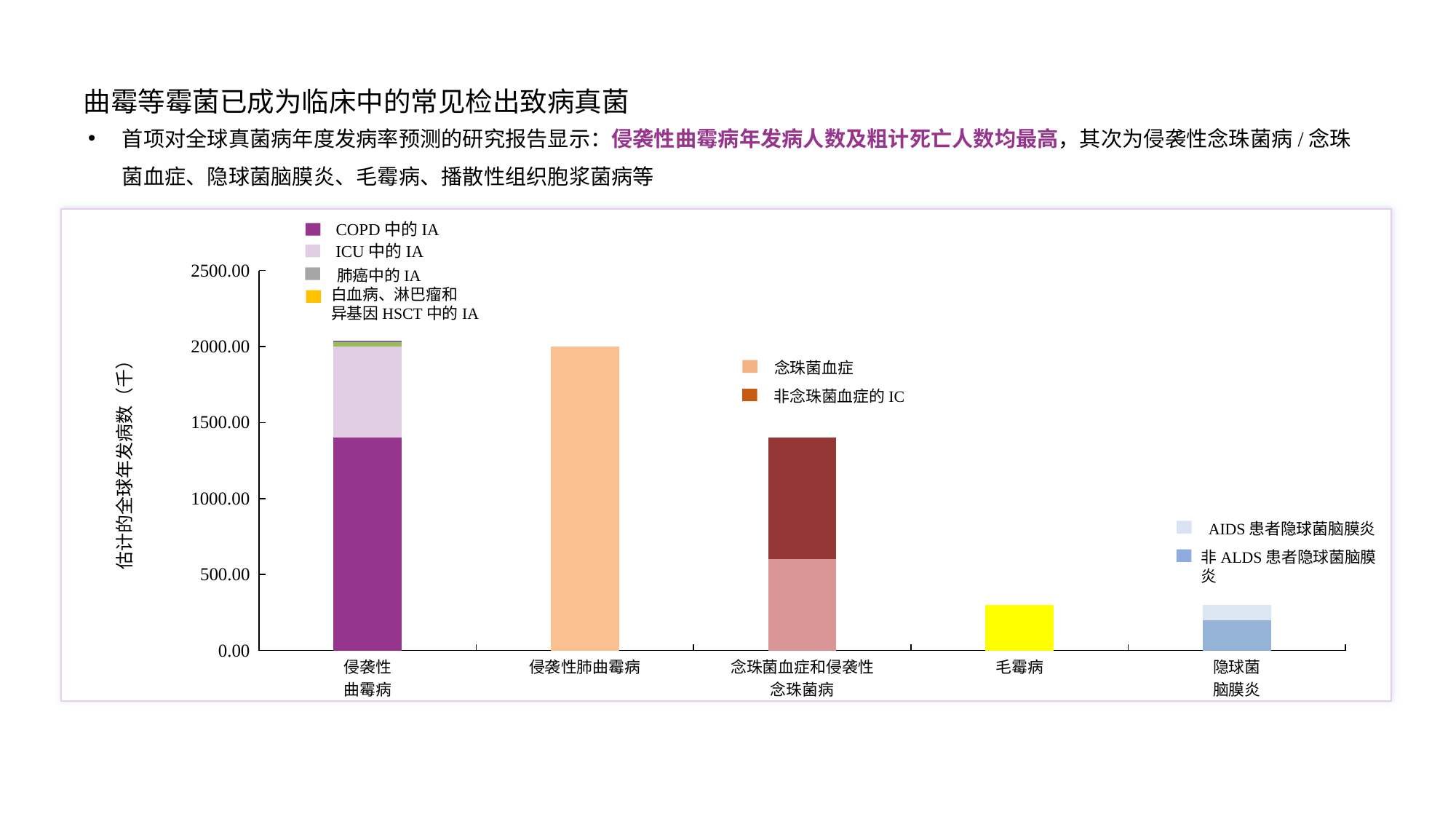

# 曲霉等霉菌已成为临床中的常见检出致病真菌
首项对全球真菌病年度发病率预测的研究报告显示：侵袭性曲霉病年发病人数及粗计死亡人数均最高，其次为侵袭性念珠菌病/念珠菌血症、隐球菌脑膜炎、毛霉病、播散性组织胞浆菌病等

COPD中的IA

ICU中的IA

肺癌中的IA

白血病、淋巴瘤和
异基因HSCT中的IA

### Chart

| Category | COPD中的IA | ICU中的IA | 肺癌中的IA | 白血病、淋巴瘤和异基因HSCT中的IA | 念珠菌血症 | 非念珠菌血症的IC | 非ALDS患者隐球菌脑膜炎 | AIDS患者隐球菌脑膜炎 | 列1 |
|---|---|---|---|---|---|---|---|---|---|
| 侵袭性
曲霉病 | 1400.0 | 600.0 | 30.0 | 10.0 | None | None | None | None | None |
| 侵袭性肺曲霉病 | None | None | None | None | None | None | None | None | 2000.0 |
| 念珠菌血症和侵袭性
念珠菌病 | None | None | None | None | 600.0 | 800.0 | None | None | None |
| 毛霉病 | None | None | None | None | None | None | None | None | 300.0 |
| 隐球菌
脑膜炎 | None | None | None | None | None | None | 200.0 | 100.0 | None |
念珠菌血症

非念珠菌血症的IC

估计的全球年发病数（千）
AIDS患者隐球菌脑膜炎

非ALDS患者隐球菌脑膜炎

Denning DW et al. Lancet Infect Dis. 2024 Jan 12:S1473-3099(23)00692-8